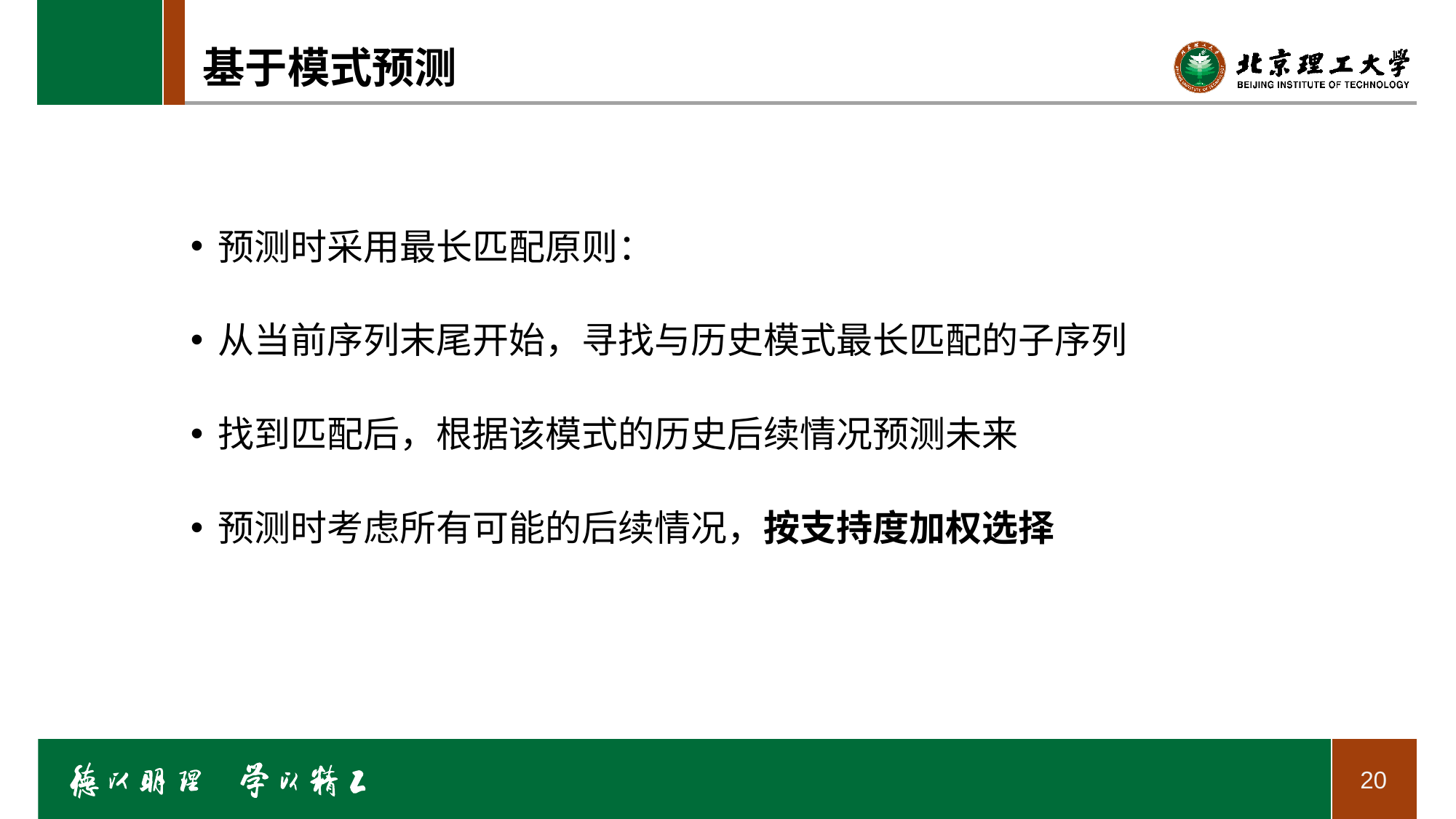

# 基于模式预测
预测时采用最长匹配原则：

从当前序列末尾开始，寻找与历史模式最长匹配的子序列

找到匹配后，根据该模式的历史后续情况预测未来

预测时考虑所有可能的后续情况，按支持度加权选择